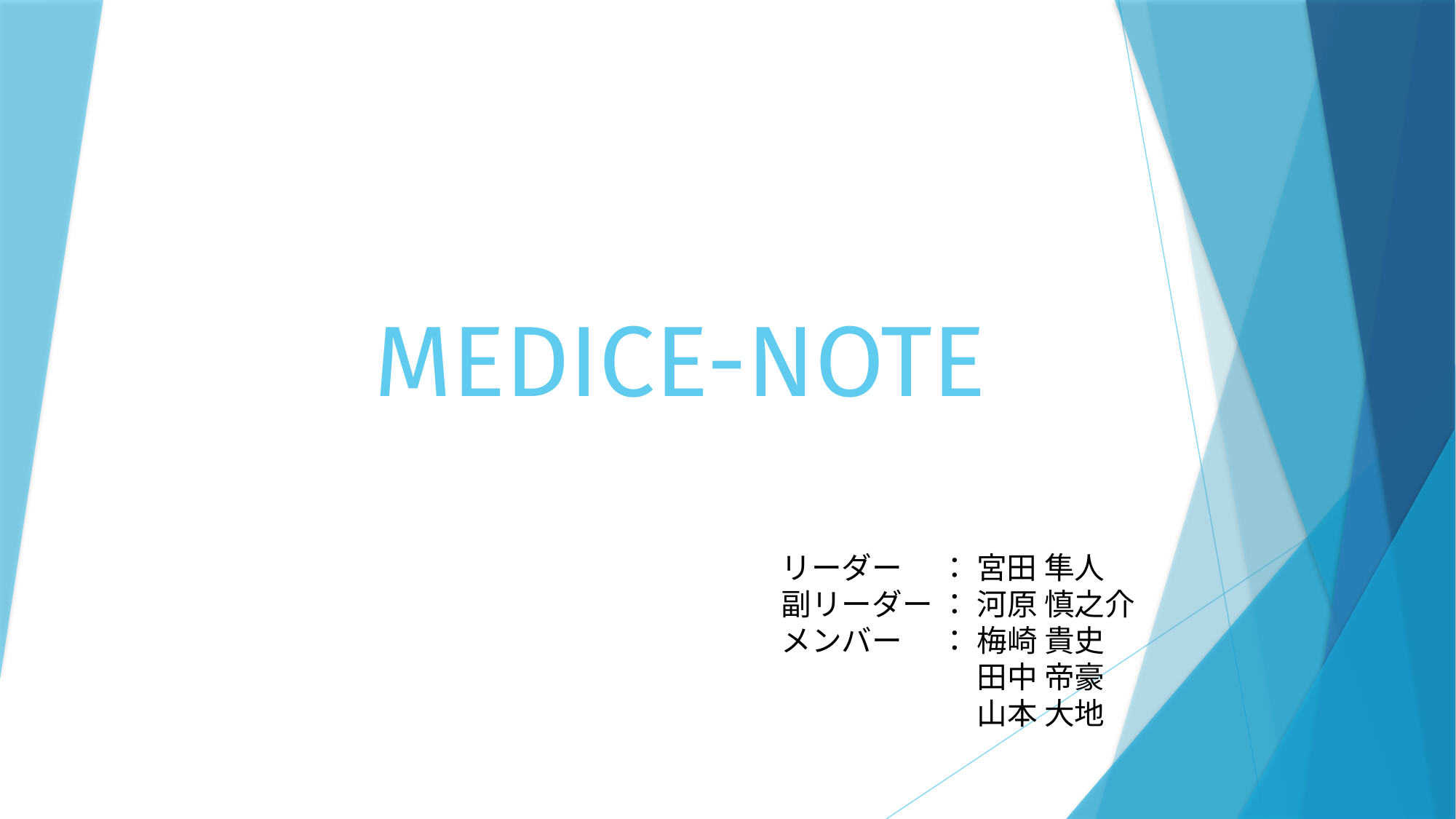

# MEDICE-NOTE
リーダー　 ： 宮田 隼人
副リーダー ： 河原 慎之介
メンバー　 ： 梅崎 貴史
　　　　　　  田中 帝豪
　　　　　　  山本 大地